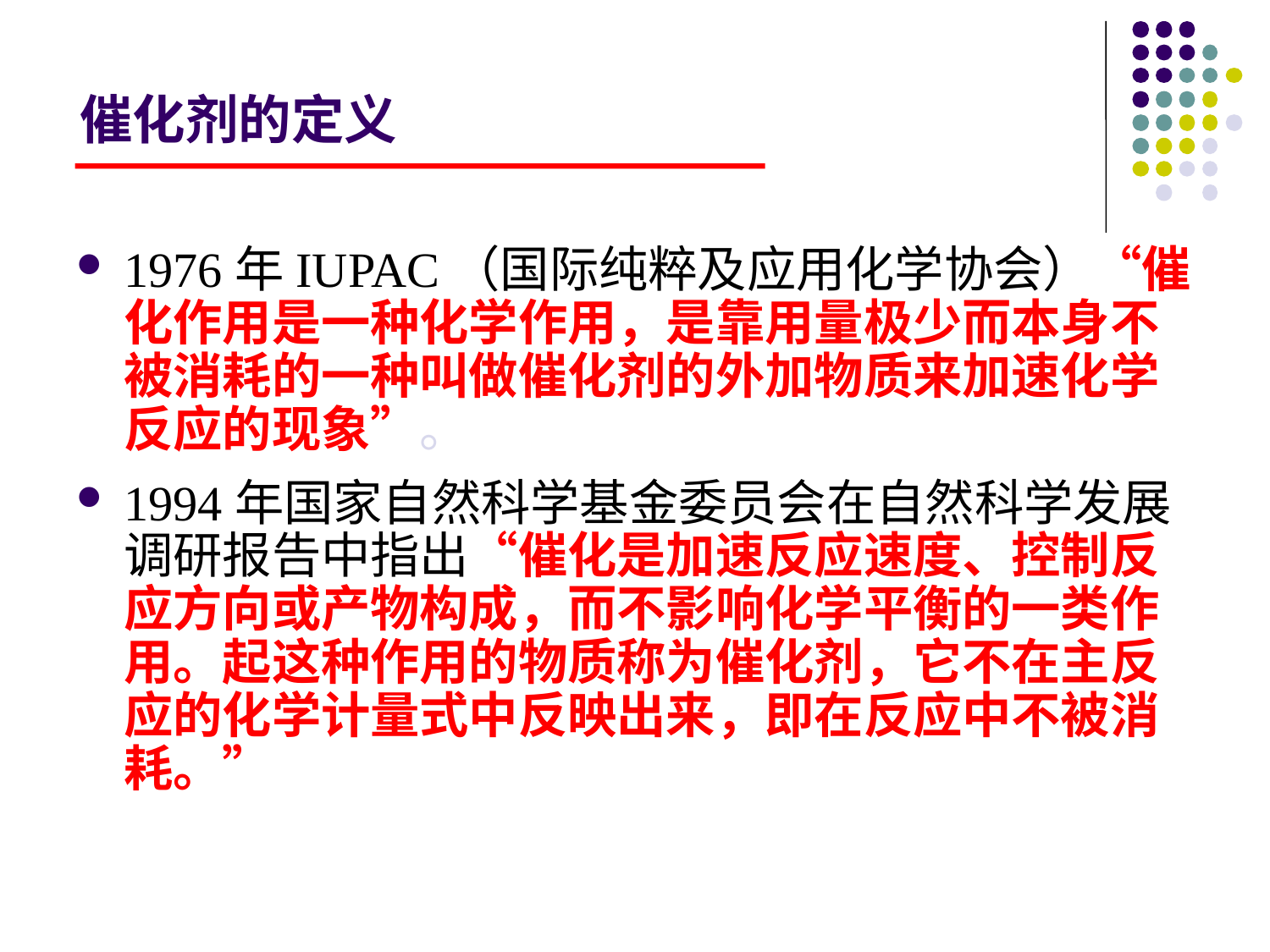

# 催化剂的定义

1976年IUPAC（国际纯粹及应用化学协会）“催化作用是一种化学作用，是靠用量极少而本身不被消耗的一种叫做催化剂的外加物质来加速化学反应的现象”。
1994年国家自然科学基金委员会在自然科学发展调研报告中指出“催化是加速反应速度、控制反应方向或产物构成，而不影响化学平衡的一类作用。起这种作用的物质称为催化剂，它不在主反应的化学计量式中反映出来，即在反应中不被消耗。”